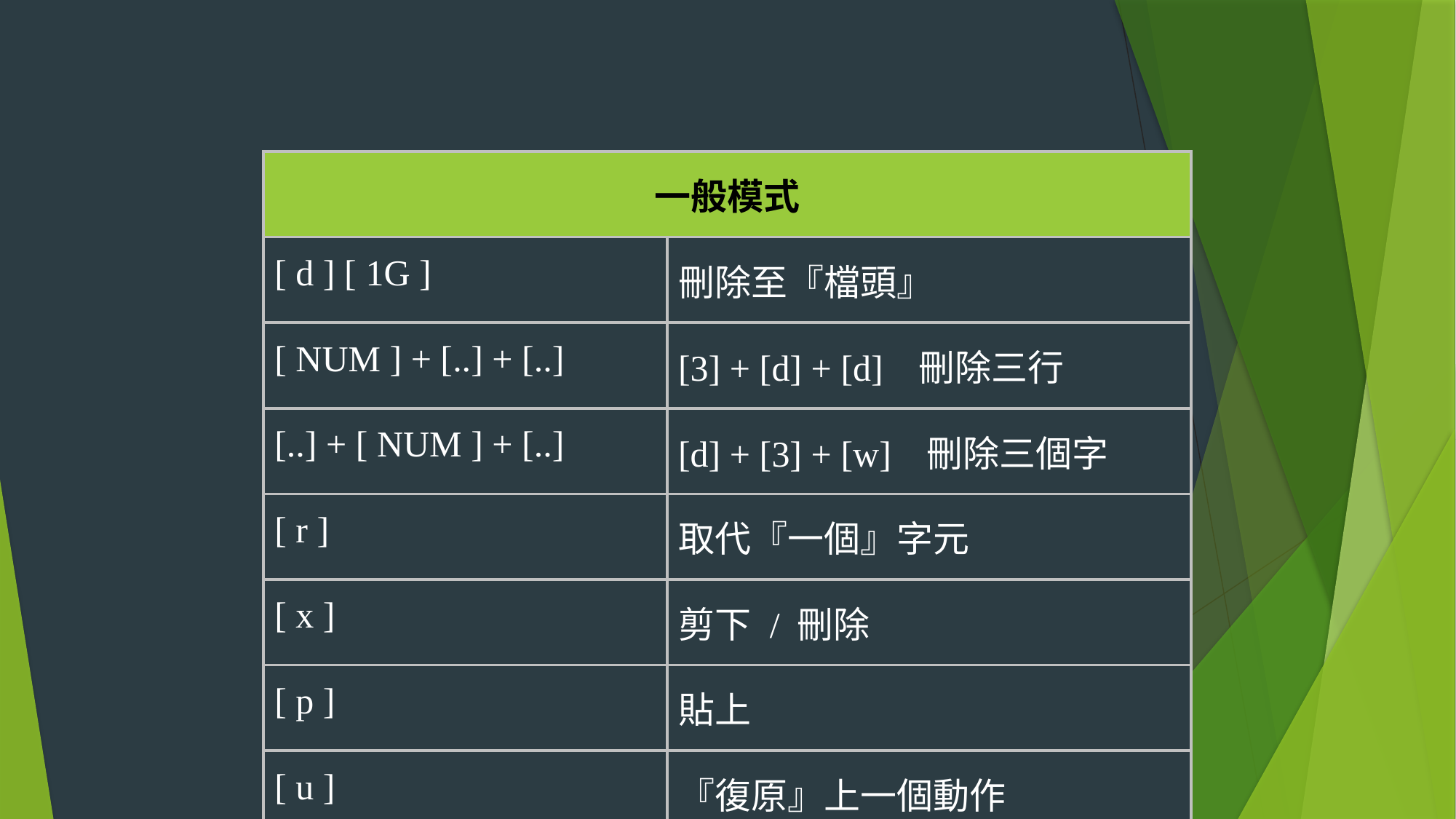

#
| 一般模式 |  |
| --- | --- |
| [ d ] [ 1G ] | 刪除至『檔頭』 |
| [ NUM ] + [..] + [..] | [3] + [d] + [d] 刪除三行 |
| [..] + [ NUM ] + [..] | [d] + [3] + [w] 刪除三個字 |
| [ r ] | 取代『一個』字元 |
| [ x ] | 剪下 / 刪除 |
| [ p ] | 貼上 |
| [ u ] | 『復原』上一個動作 |